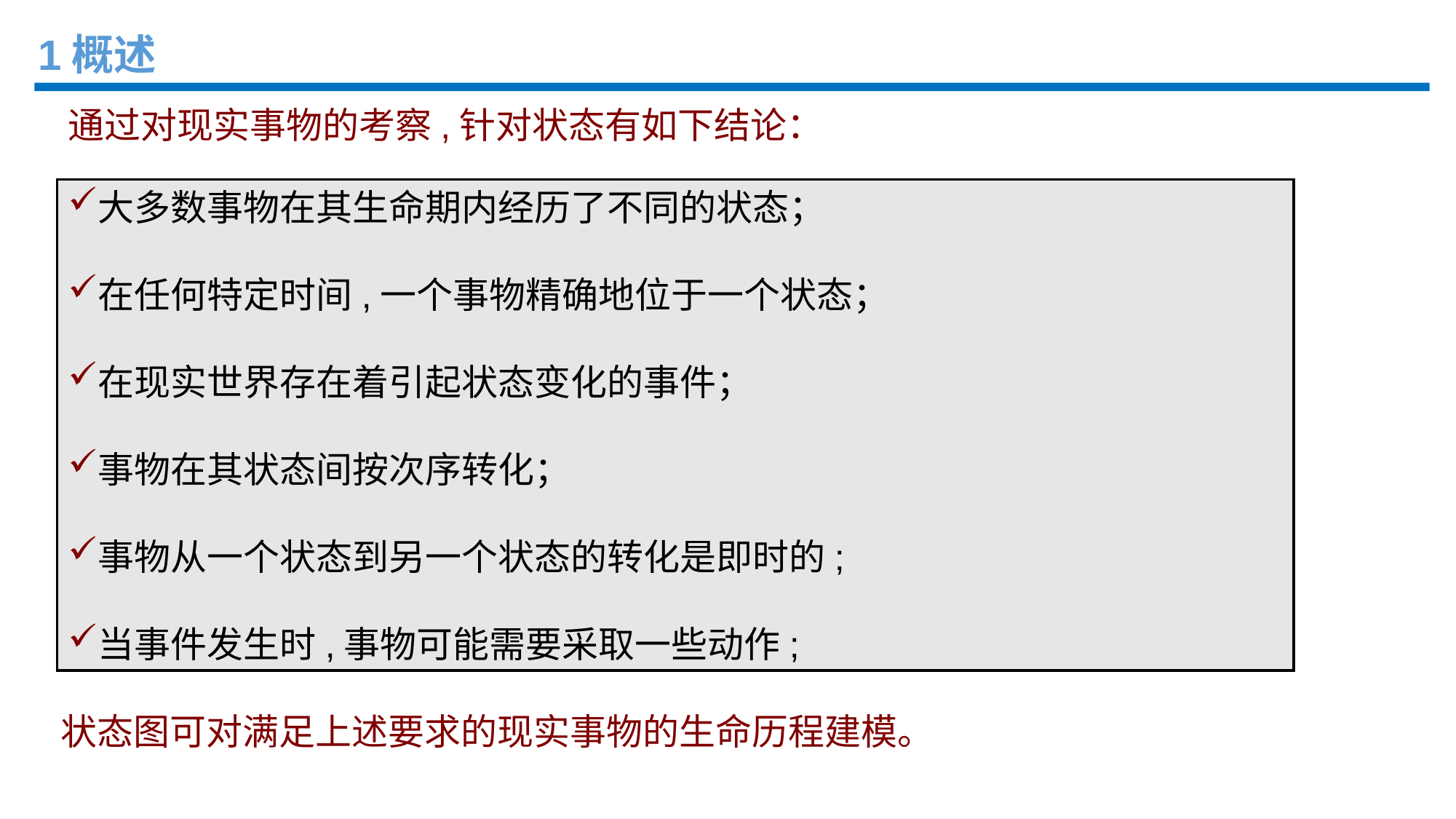

1概述
通过对现实事物的考察,针对状态有如下结论：
大多数事物在其生命期内经历了不同的状态；

在任何特定时间,一个事物精确地位于一个状态；

在现实世界存在着引起状态变化的事件；

事物在其状态间按次序转化；

事物从一个状态到另一个状态的转化是即时的;

当事件发生时,事物可能需要采取一些动作;
状态图可对满足上述要求的现实事物的生命历程建模。